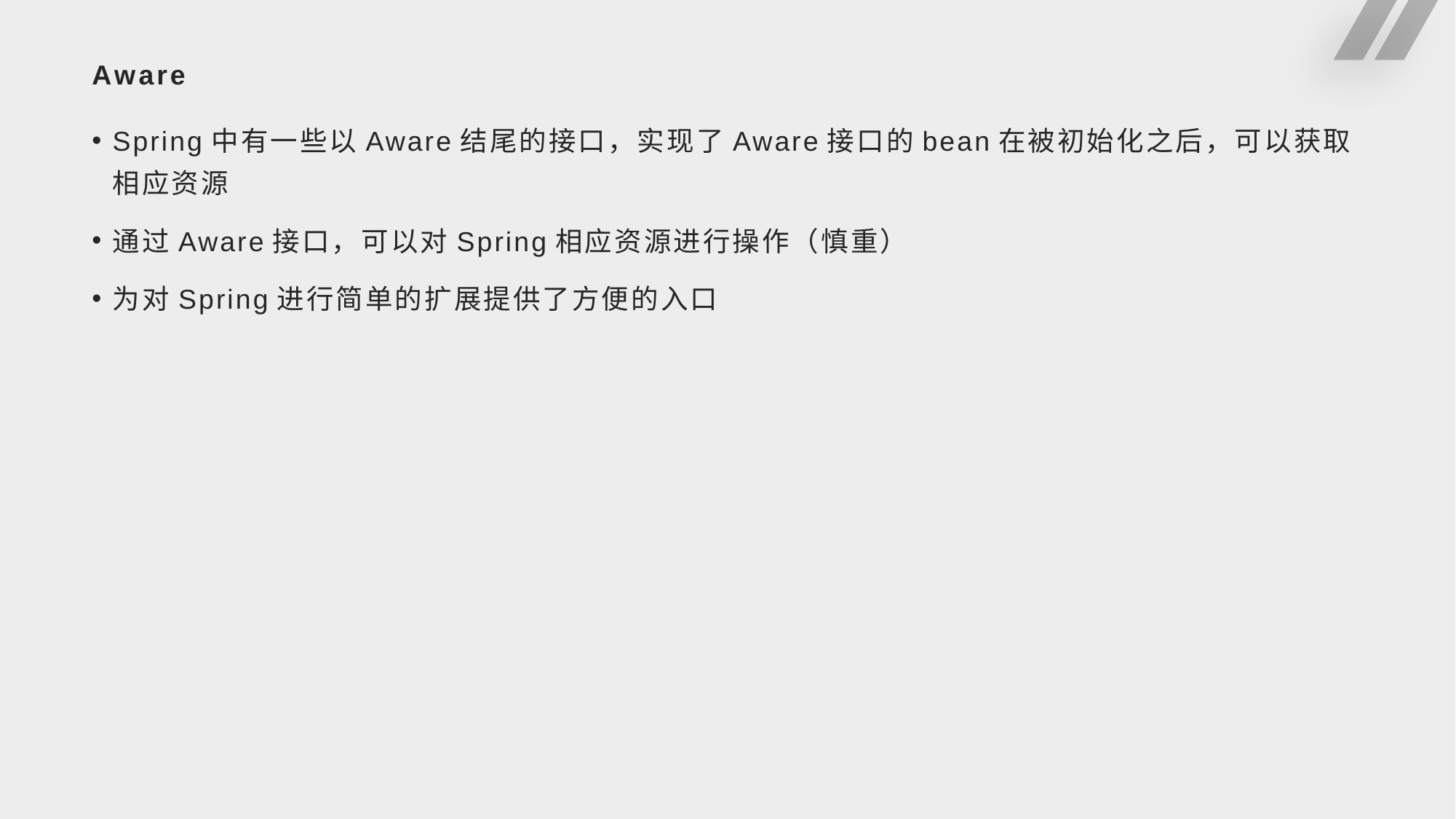

# Aware
Spring中有一些以Aware结尾的接口，实现了Aware接口的bean在被初始化之后，可以获取相应资源
通过Aware接口，可以对Spring相应资源进行操作（慎重）
为对Spring进行简单的扩展提供了方便的入口